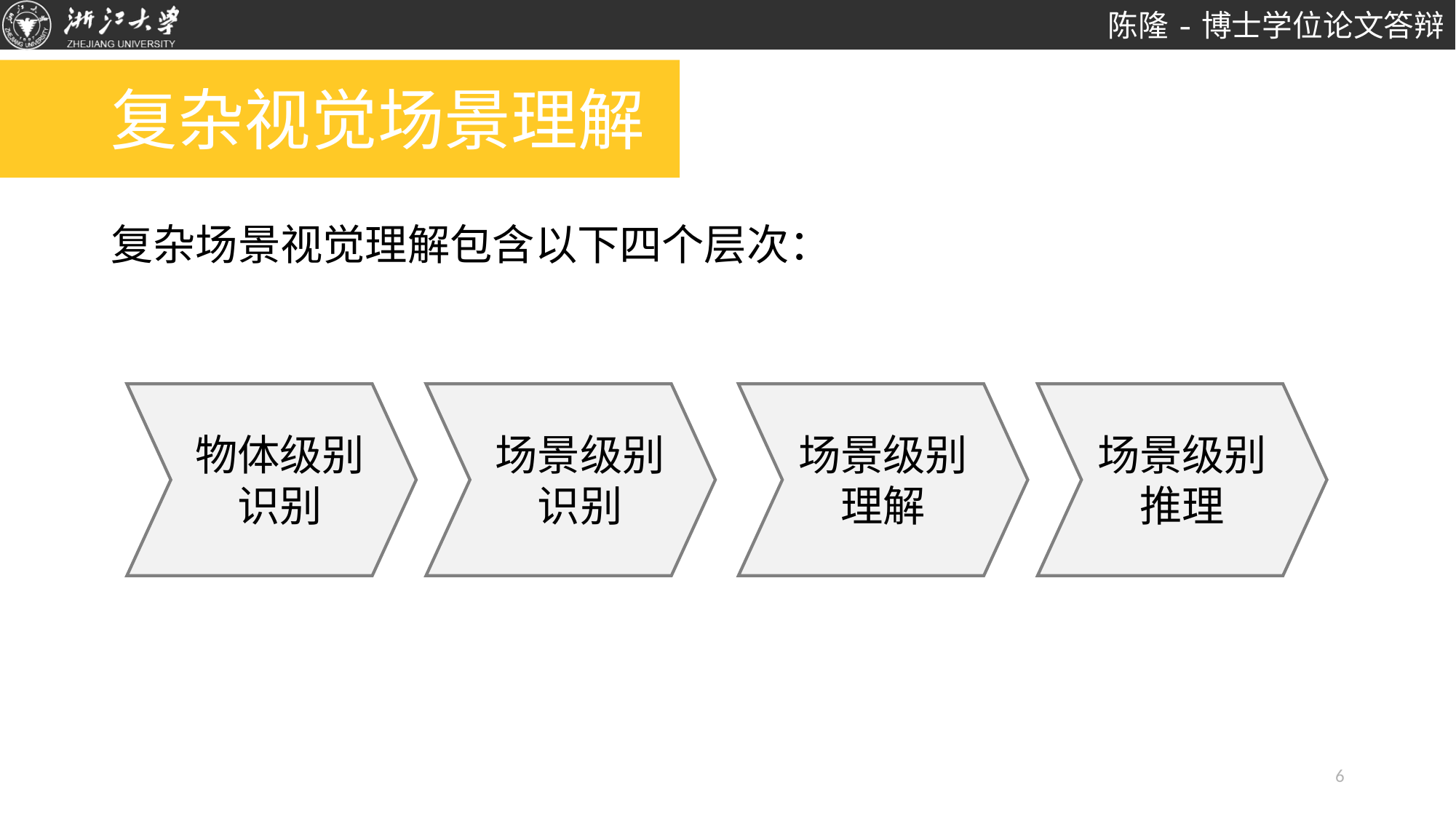

# 复杂视觉场景理解
复杂场景视觉理解包含以下四个层次：

物体级别识别

场景级别识别

场景级别理解

场景级别推理
6